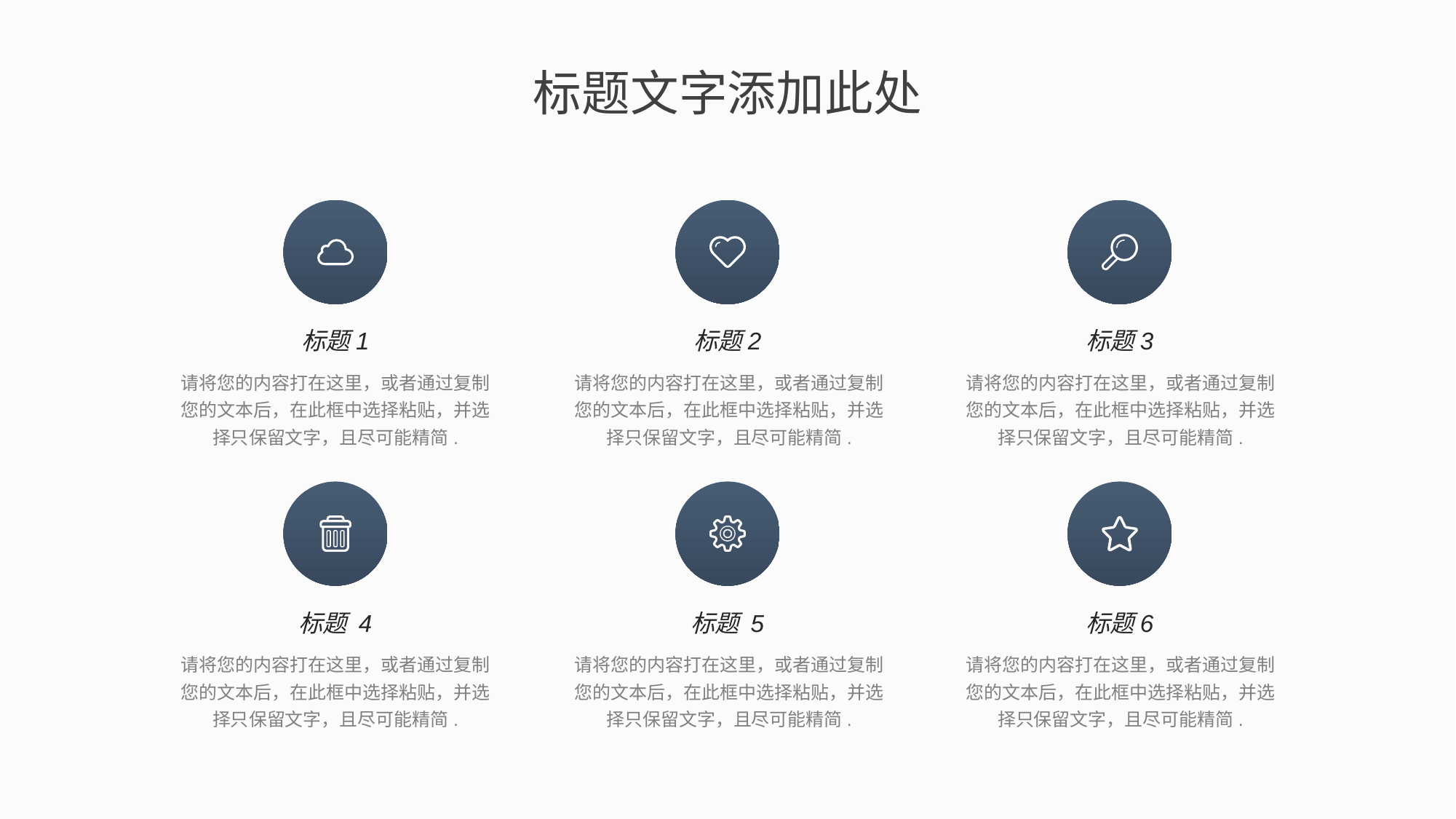

标题文字添加此处

标题1
标题2
标题3
请将您的内容打在这里，或者通过复制您的文本后，在此框中选择粘贴，并选择只保留文字，且尽可能精简.
请将您的内容打在这里，或者通过复制您的文本后，在此框中选择粘贴，并选择只保留文字，且尽可能精简.
请将您的内容打在这里，或者通过复制您的文本后，在此框中选择粘贴，并选择只保留文字，且尽可能精简.

标题 4
标题 5
标题6
请将您的内容打在这里，或者通过复制您的文本后，在此框中选择粘贴，并选择只保留文字，且尽可能精简.
请将您的内容打在这里，或者通过复制您的文本后，在此框中选择粘贴，并选择只保留文字，且尽可能精简.
请将您的内容打在这里，或者通过复制您的文本后，在此框中选择粘贴，并选择只保留文字，且尽可能精简.